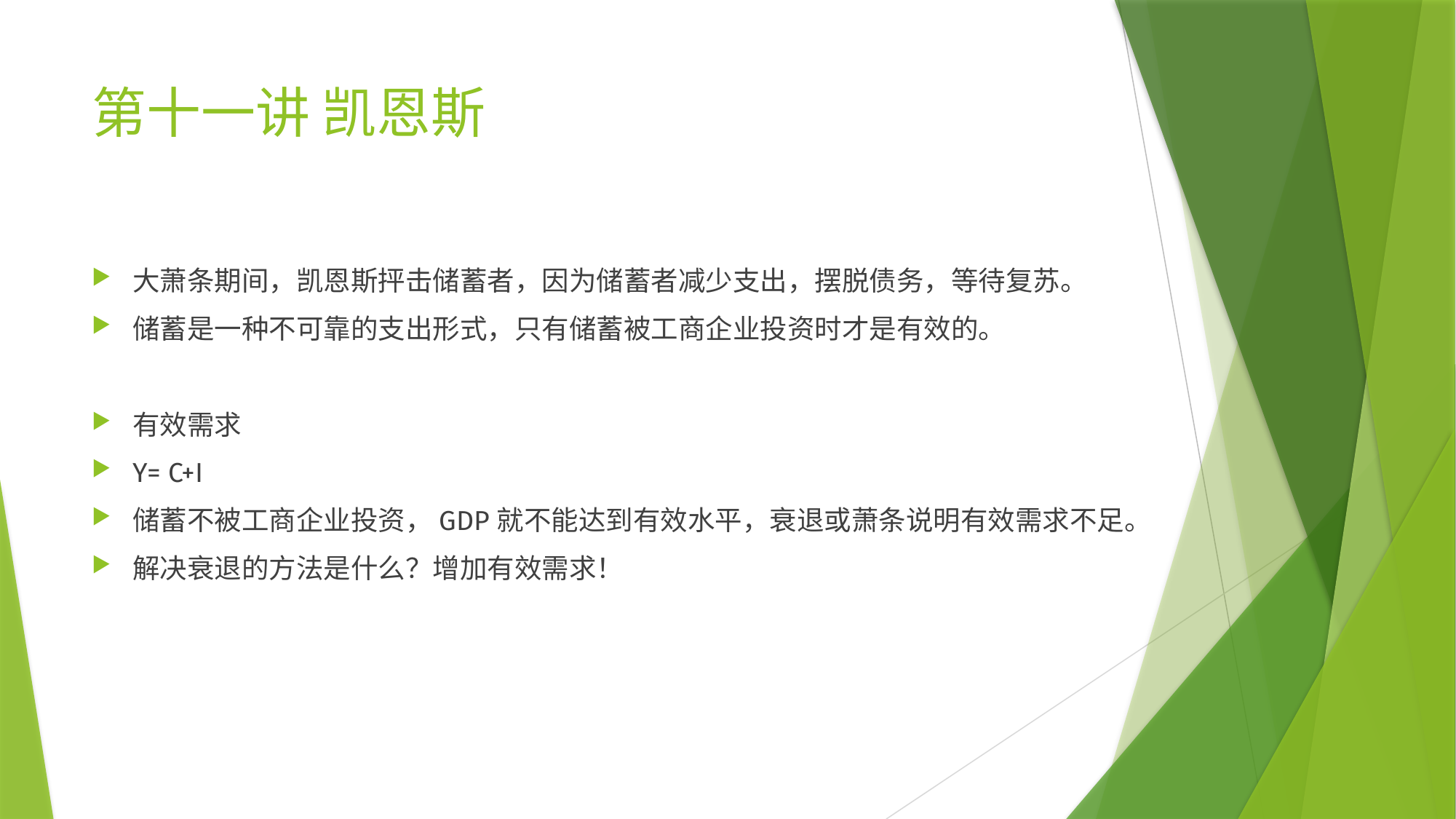

# 第十一讲 凯恩斯
大萧条期间，凯恩斯抨击储蓄者，因为储蓄者减少支出，摆脱债务，等待复苏。
储蓄是一种不可靠的支出形式，只有储蓄被工商企业投资时才是有效的。

有效需求
Y= C+I
储蓄不被工商企业投资，GDP就不能达到有效水平，衰退或萧条说明有效需求不足。
解决衰退的方法是什么？增加有效需求！